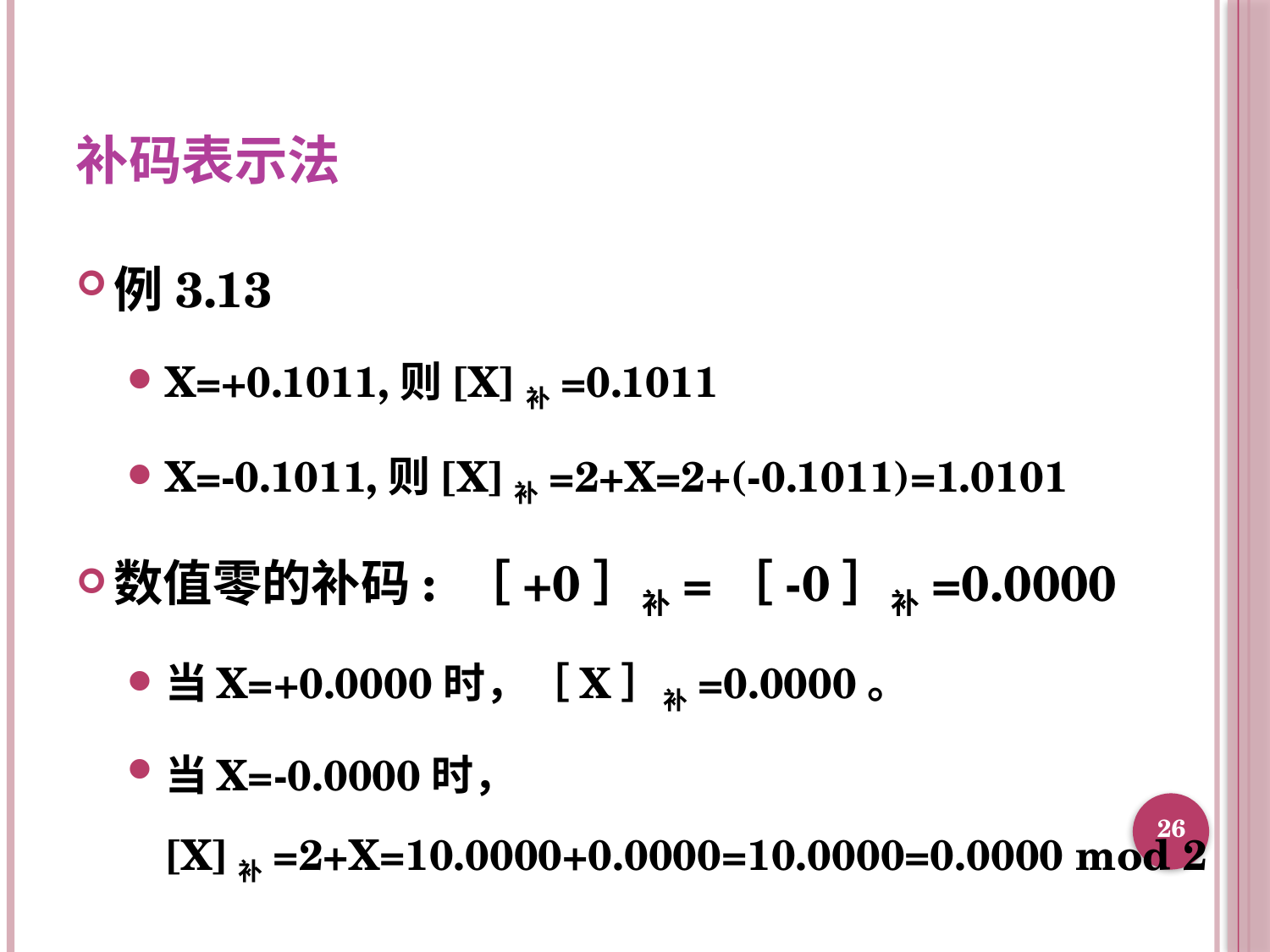

# 补码表示法
例3.13
X=+0.1011,则[X]补=0.1011
X=-0.1011,则[X]补=2+X=2+(-0.1011)=1.0101
数值零的补码: ［+0］补=［-0］补=0.0000
当X=+0.0000时，［X］补=0.0000。
当X=-0.0000时，
[X]补=2+X=10.0000+0.0000=10.0000=0.0000 mod 2

26